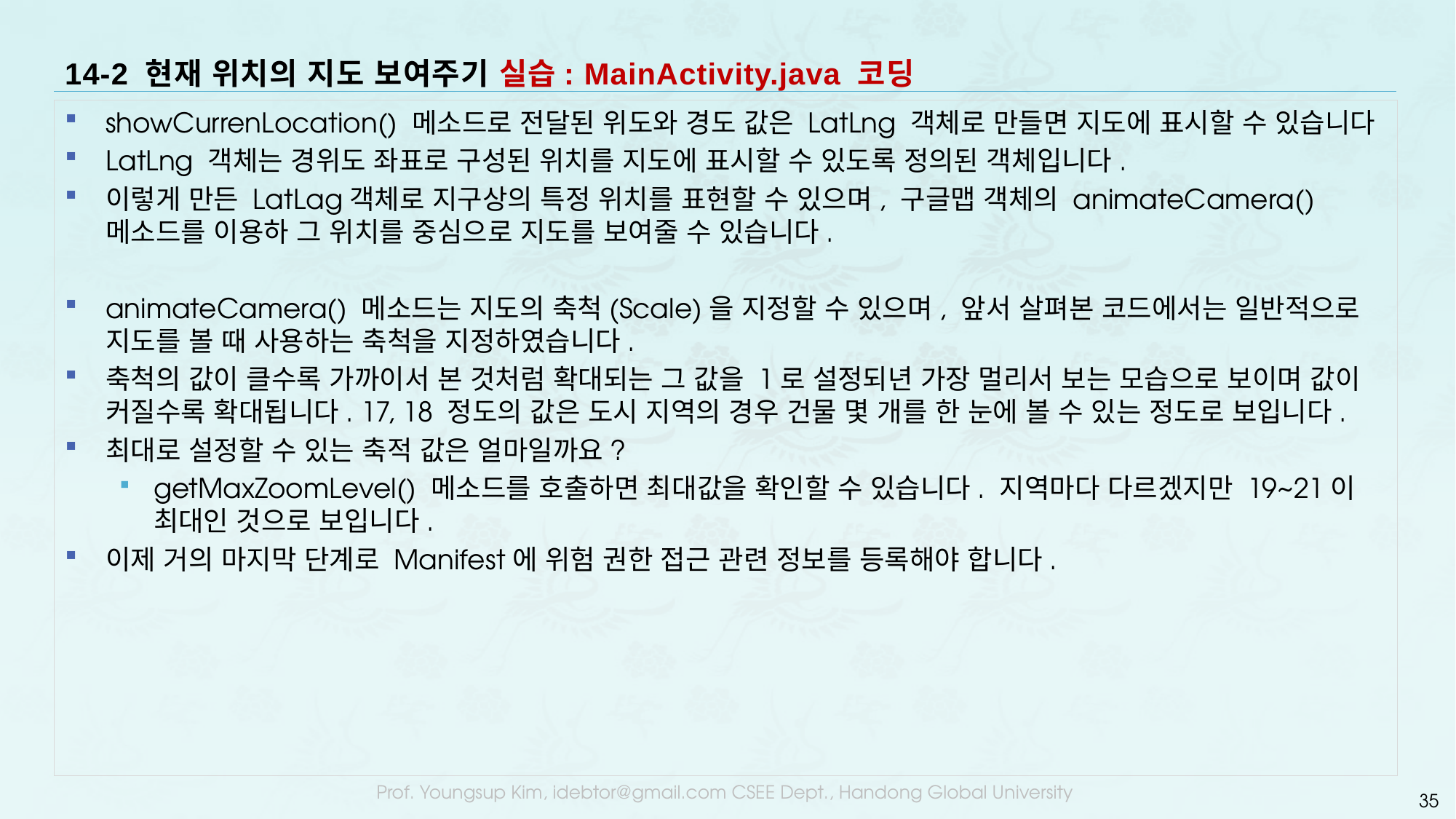

# 14-2 현재 위치의 지도 보여주기 실습: MainActivity.java 코딩
showCurrenLocation() 메소드로 전달된 위도와 경도 값은 LatLng 객체로 만들면 지도에 표시할 수 있습니다
LatLng 객체는 경위도 좌표로 구성된 위치를 지도에 표시할 수 있도록 정의된 객체입니다.
이렇게 만든 LatLag객체로 지구상의 특정 위치를 표현할 수 있으며, 구글맵 객체의 animateCamera() 메소드를 이용하 그 위치를 중심으로 지도를 보여줄 수 있습니다.

animateCamera() 메소드는 지도의 축척(Scale)을 지정할 수 있으며, 앞서 살펴본 코드에서는 일반적으로 지도를 볼 때 사용하는 축척을 지정하였습니다.
축척의 값이 클수록 가까이서 본 것처럼 확대되는 그 값을 1로 설정되년 가장 멀리서 보는 모습으로 보이며 값이 커질수록 확대됩니다. 17, 18 정도의 값은 도시 지역의 경우 건물 몇 개를 한 눈에 볼 수 있는 정도로 보입니다.
최대로 설정할 수 있는 축적 값은 얼마일까요?
getMaxZoomLevel() 메소드를 호출하면 최대값을 확인할 수 있습니다. 지역마다 다르겠지만 19~21이 최대인 것으로 보입니다.
이제 거의 마지막 단계로 Manifest에 위험 권한 접근 관련 정보를 등록해야 합니다.
35